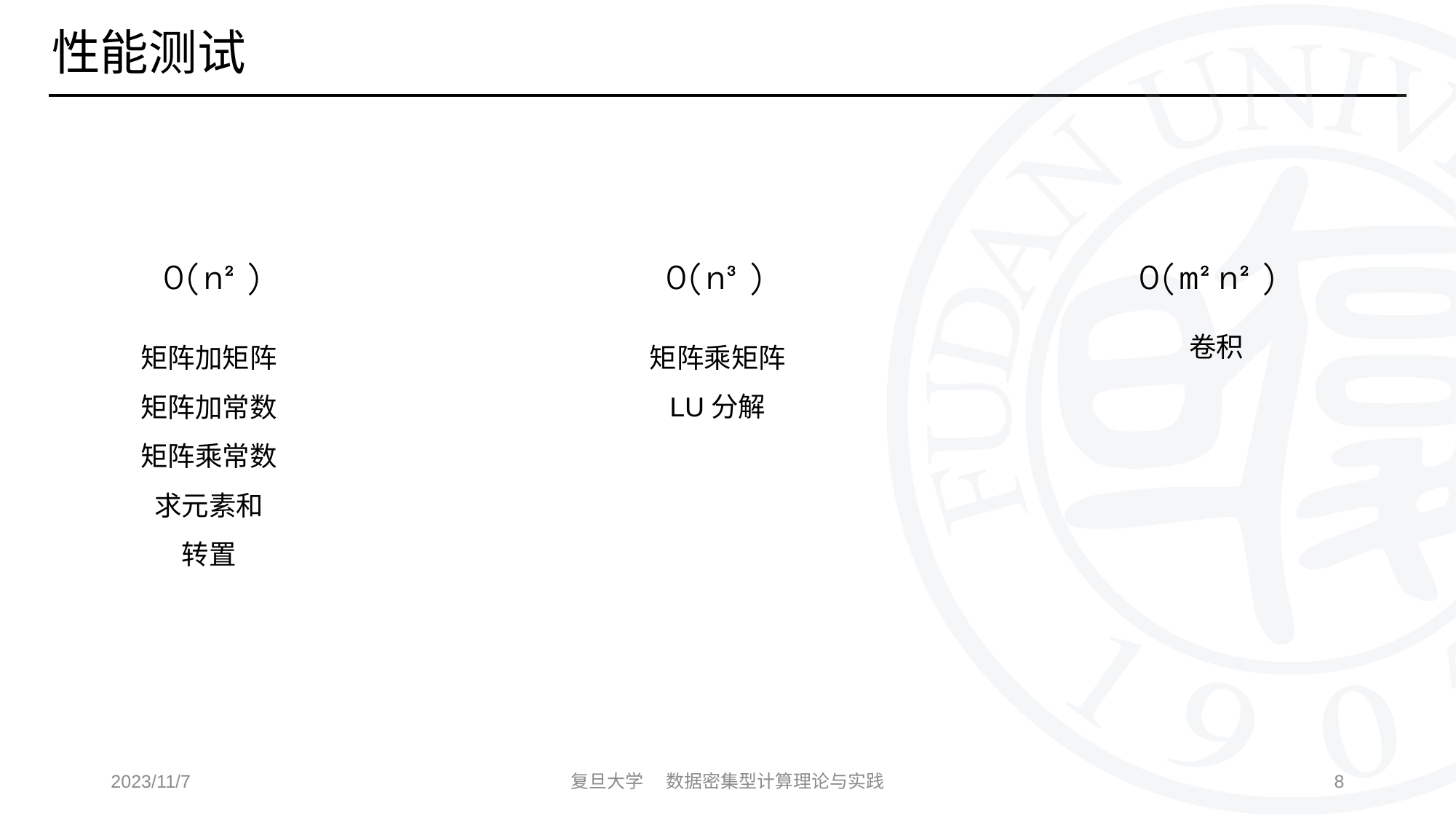

O(n²)
O(n³)
O(m²n²)
卷积
矩阵加矩阵
矩阵加常数
矩阵乘常数
求元素和
转置
矩阵乘矩阵
LU分解
2023/11/7
复旦大学    数据密集型计算理论与实践
8